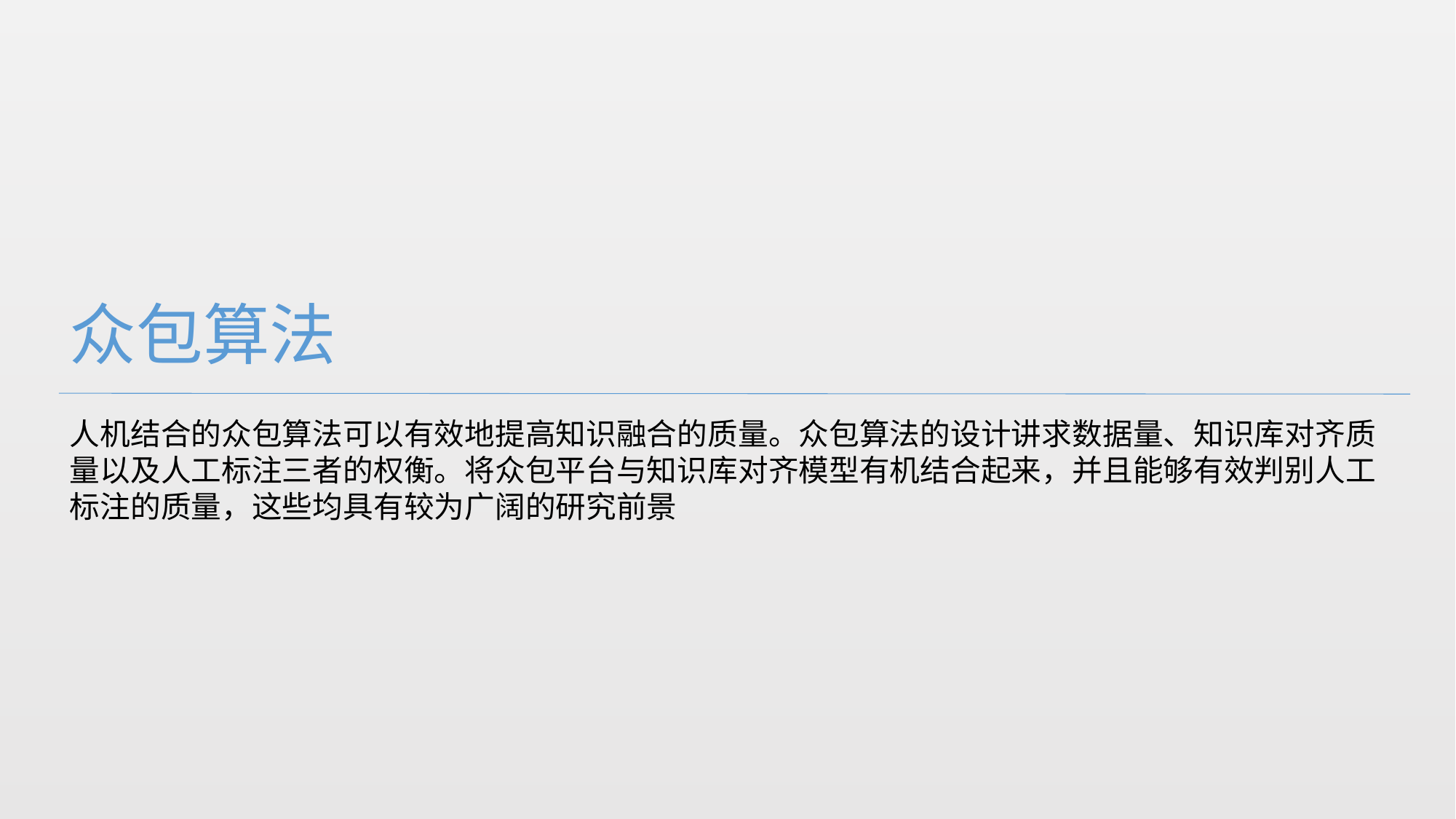

众包算法
人机结合的众包算法可以有效地提高知识融合的质量。众包算法的设计讲求数据量、知识库对齐质量以及人工标注三者的权衡。将众包平台与知识库对齐模型有机结合起来，并且能够有效判别人工标注的质量，这些均具有较为广阔的研究前景